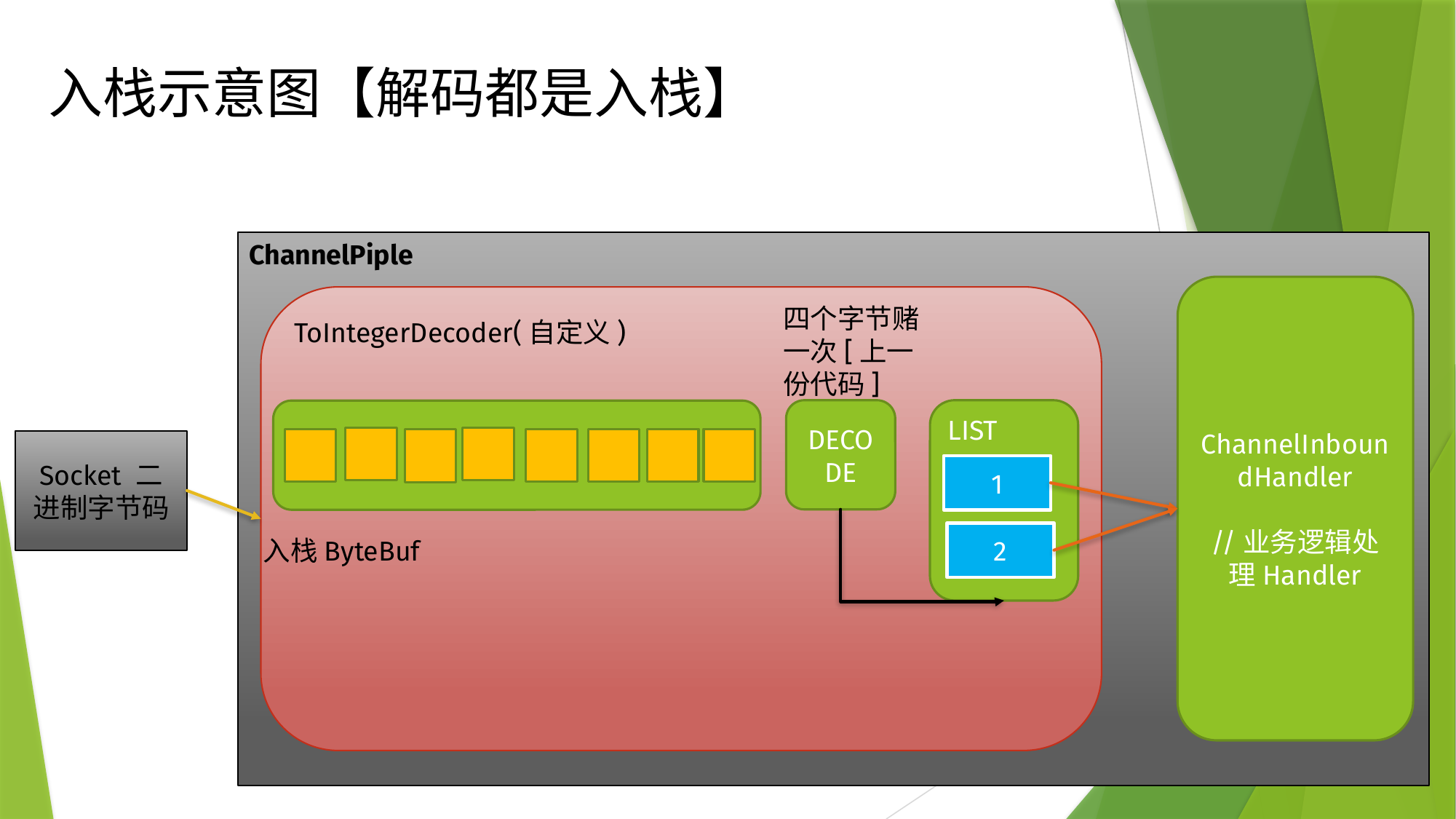

入栈示意图【解码都是入栈】
ChannelPiple
ChannelInboundHandler

//业务逻辑处理Handler
ToIntegerDecoder(自定义)
DECODE
LIST

入栈ByteBuf
Socket 二进制字节码
1
2
四个字节赌一次[上一份代码]